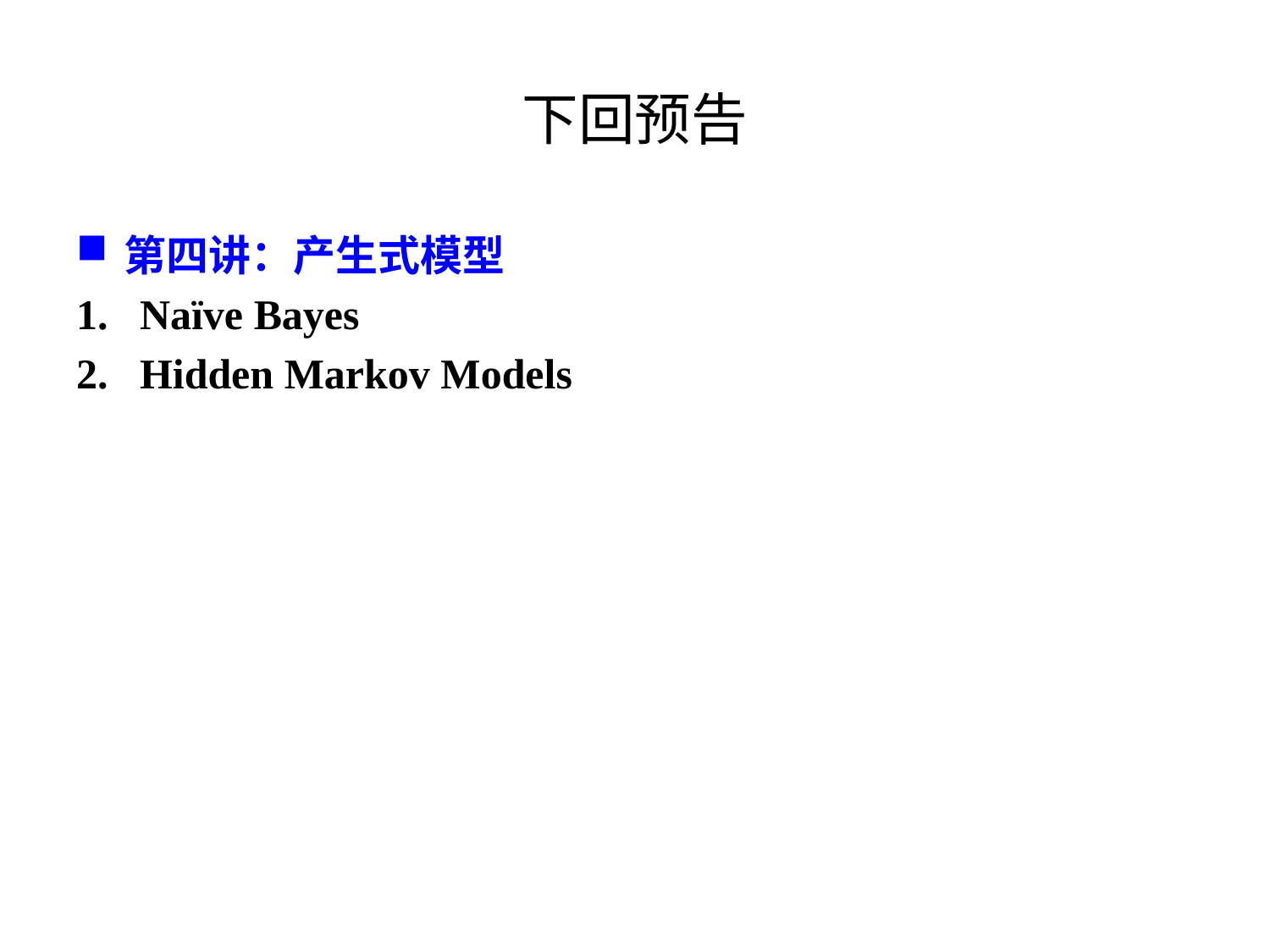

# 下回预告
第四讲：产生式模型
Naïve Bayes
Hidden Markov Models